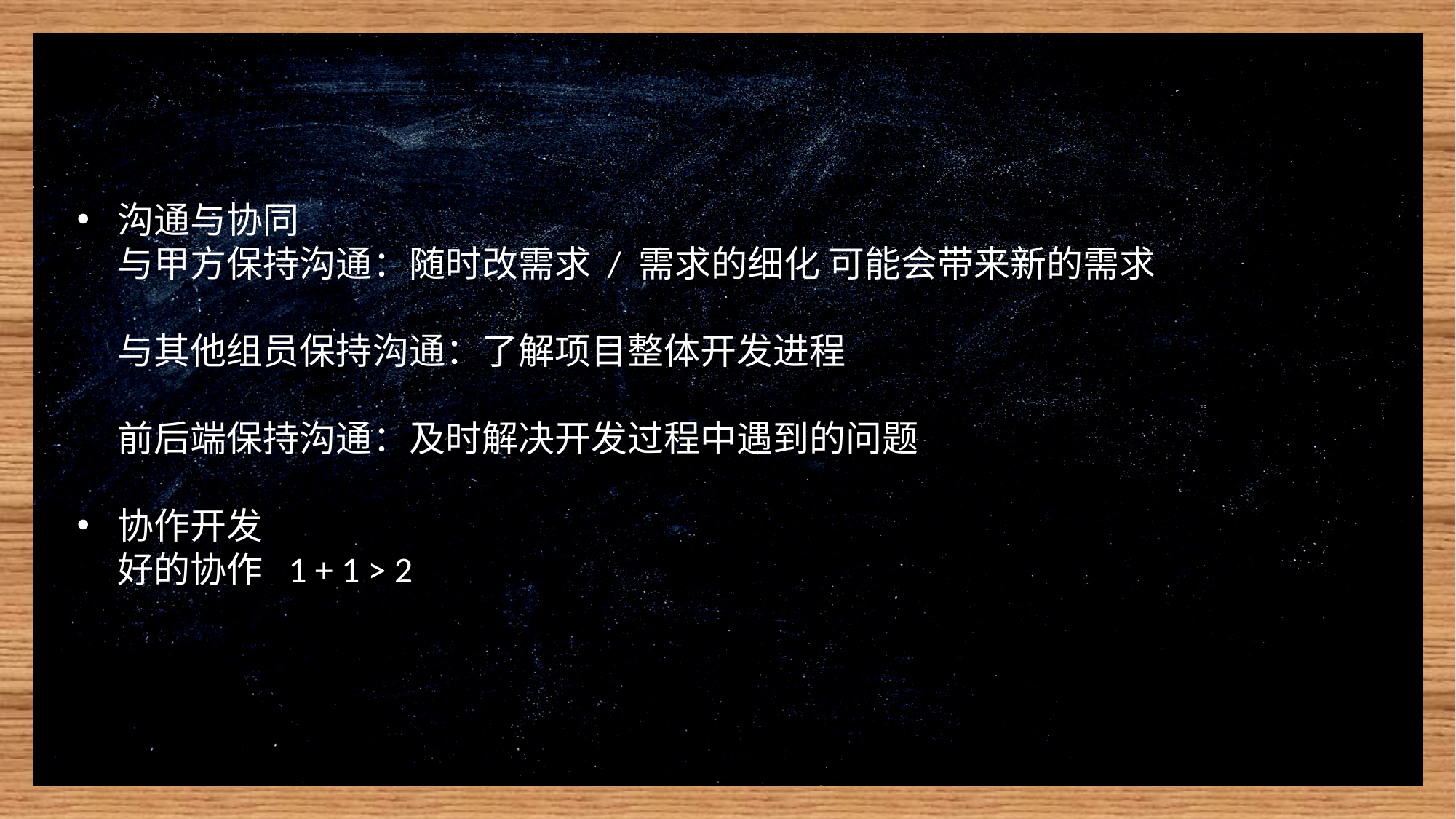

心得体会
沟通与协同
与甲方保持沟通：随时改需求 / 需求的细化 可能会带来新的需求
与其他组员保持沟通：了解项目整体开发进程
前后端保持沟通：及时解决开发过程中遇到的问题

协作开发
好的协作  1 + 1 > 2